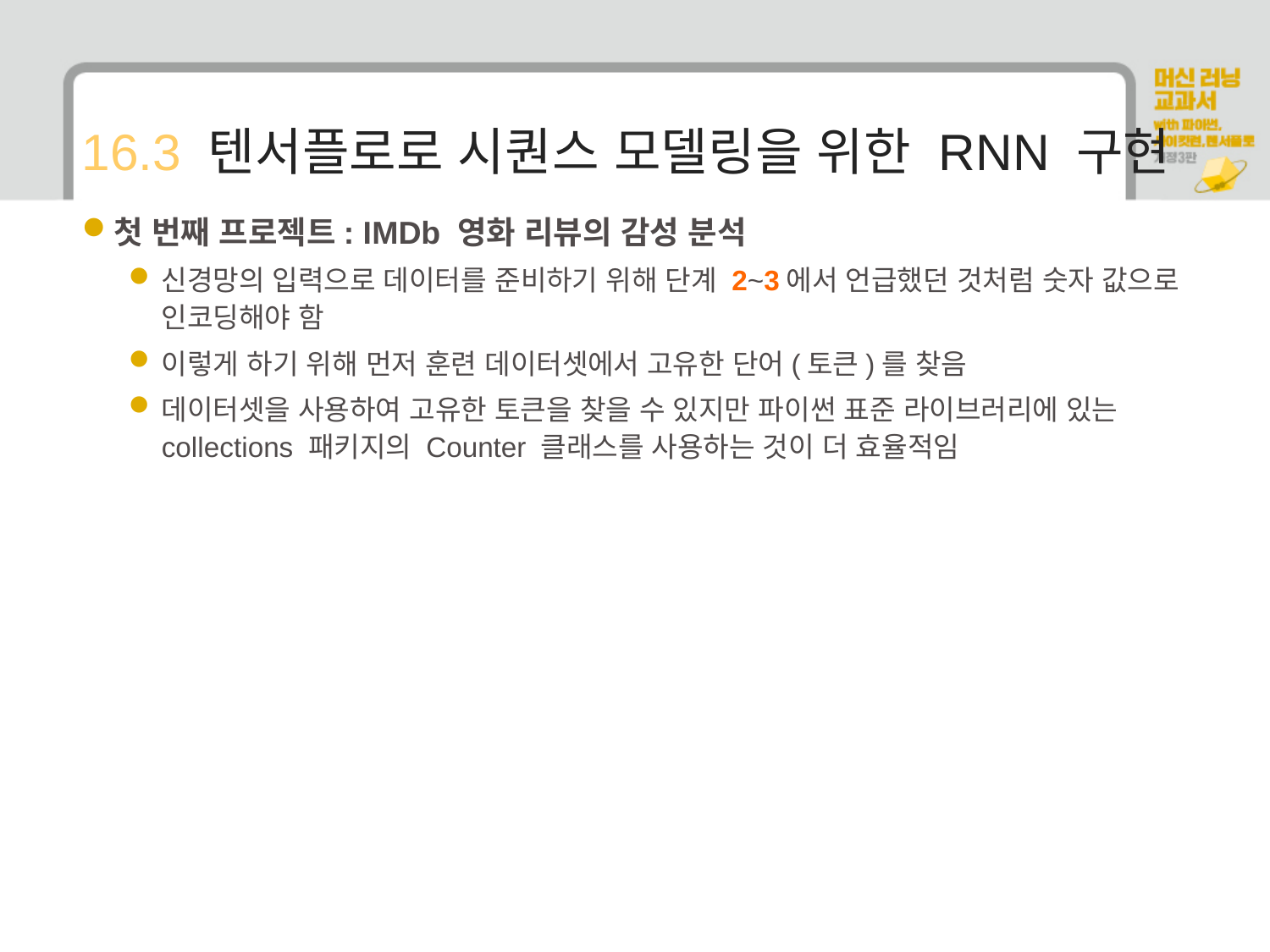

# 16.3 텐서플로로 시퀀스 모델링을 위한 RNN 구현
첫 번째 프로젝트: IMDb 영화 리뷰의 감성 분석
신경망의 입력으로 데이터를 준비하기 위해 단계 2~3에서 언급했던 것처럼 숫자 값으로 인코딩해야 함
이렇게 하기 위해 먼저 훈련 데이터셋에서 고유한 단어(토큰)를 찾음
데이터셋을 사용하여 고유한 토큰을 찾을 수 있지만 파이썬 표준 라이브러리에 있는 collections 패키지의 Counter 클래스를 사용하는 것이 더 효율적임